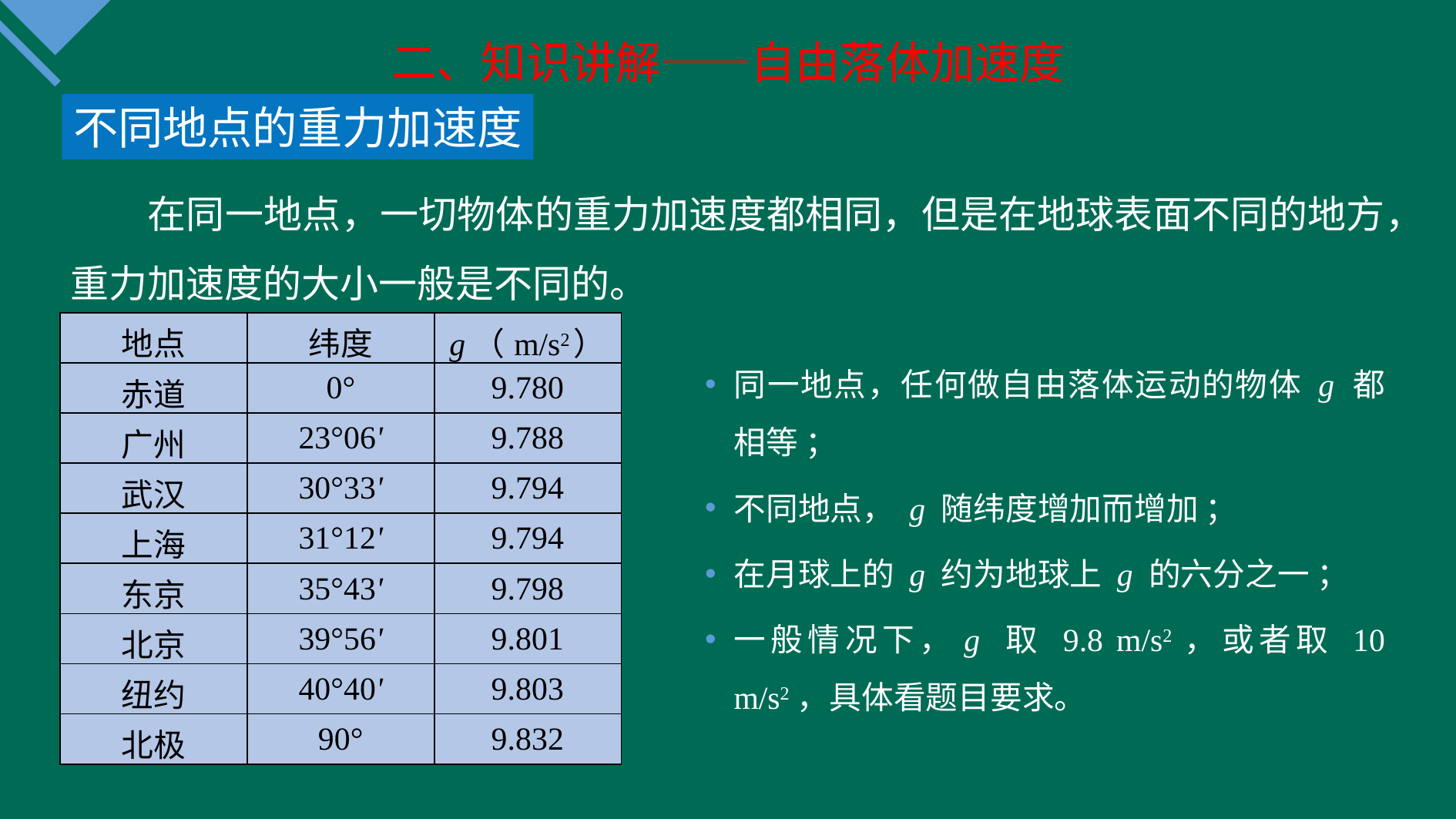

二、知识讲解——自由落体加速度
不同地点的重力加速度
　　在同一地点，一切物体的重力加速度都相同，但是在地球表面不同的地方，重力加速度的大小一般是不同的。
| 地点 | 纬度 | g（m/s2） |
| --- | --- | --- |
| 赤道 | 0° | 9.780 |
| 广州 | 23°06' | 9.788 |
| 武汉 | 30°33' | 9.794 |
| 上海 | 31°12' | 9.794 |
| 东京 | 35°43' | 9.798 |
| 北京 | 39°56' | 9.801 |
| 纽约 | 40°40' | 9.803 |
| 北极 | 90° | 9.832 |
同一地点，任何做自由落体运动的物体 g 都相等 ；
不同地点， g 随纬度增加而增加 ；
在月球上的 g 约为地球上 g 的六分之一 ；
一般情况下，g 取 9.8 m/s2，或者取 10 m/s2，具体看题目要求。